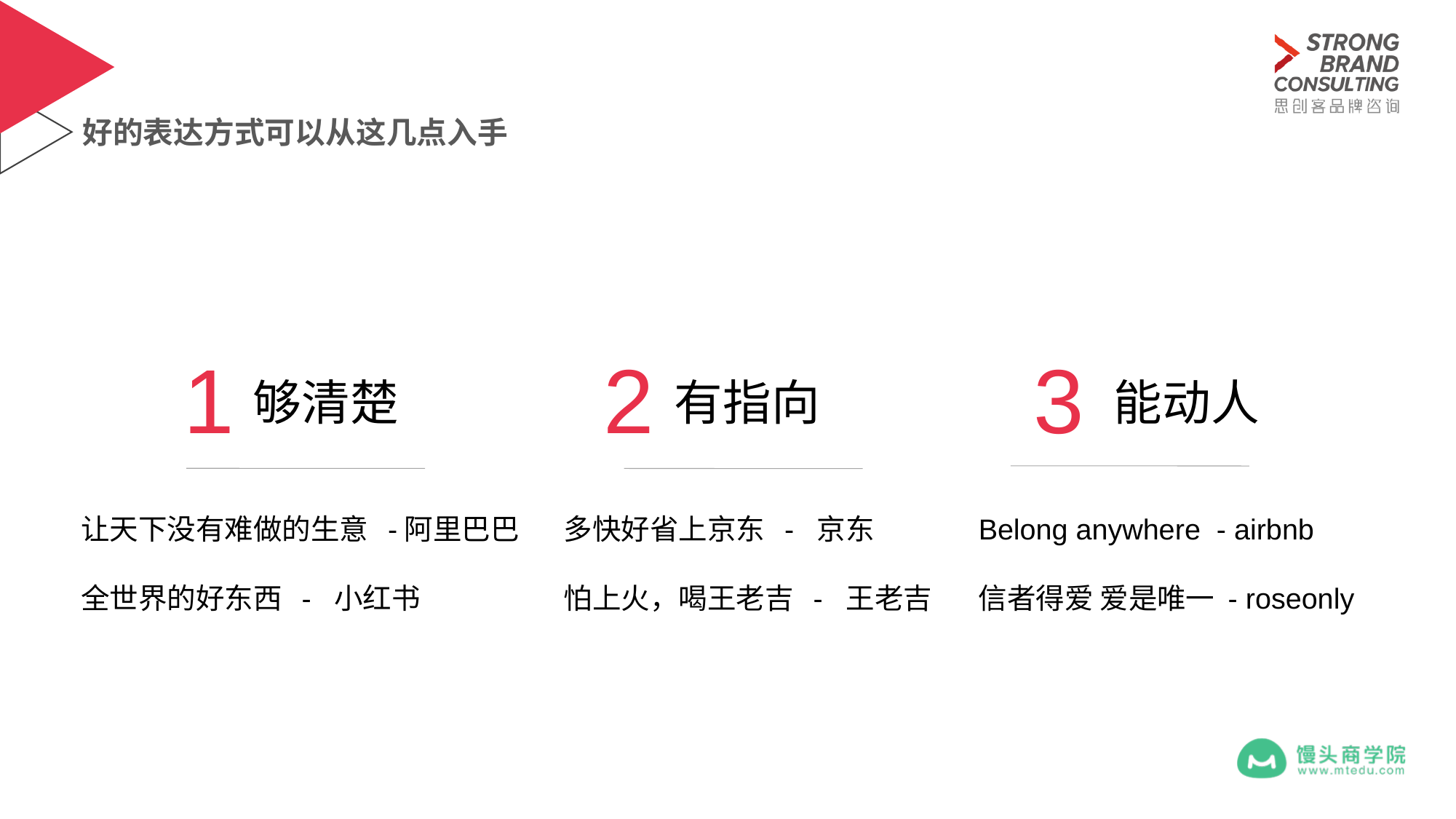

# 好的表达方式可以从这几点入手
新加
1
2
3
 够清楚
   有指向
  能动人
让天下没有难做的生意  -阿里巴巴

全世界的好东西  -  小红书

多快好省上京东  -  京东

怕上火，喝王老吉  -  王老吉

Belong anywhere  - airbnb

信者得爱 爱是唯一 - roseonly